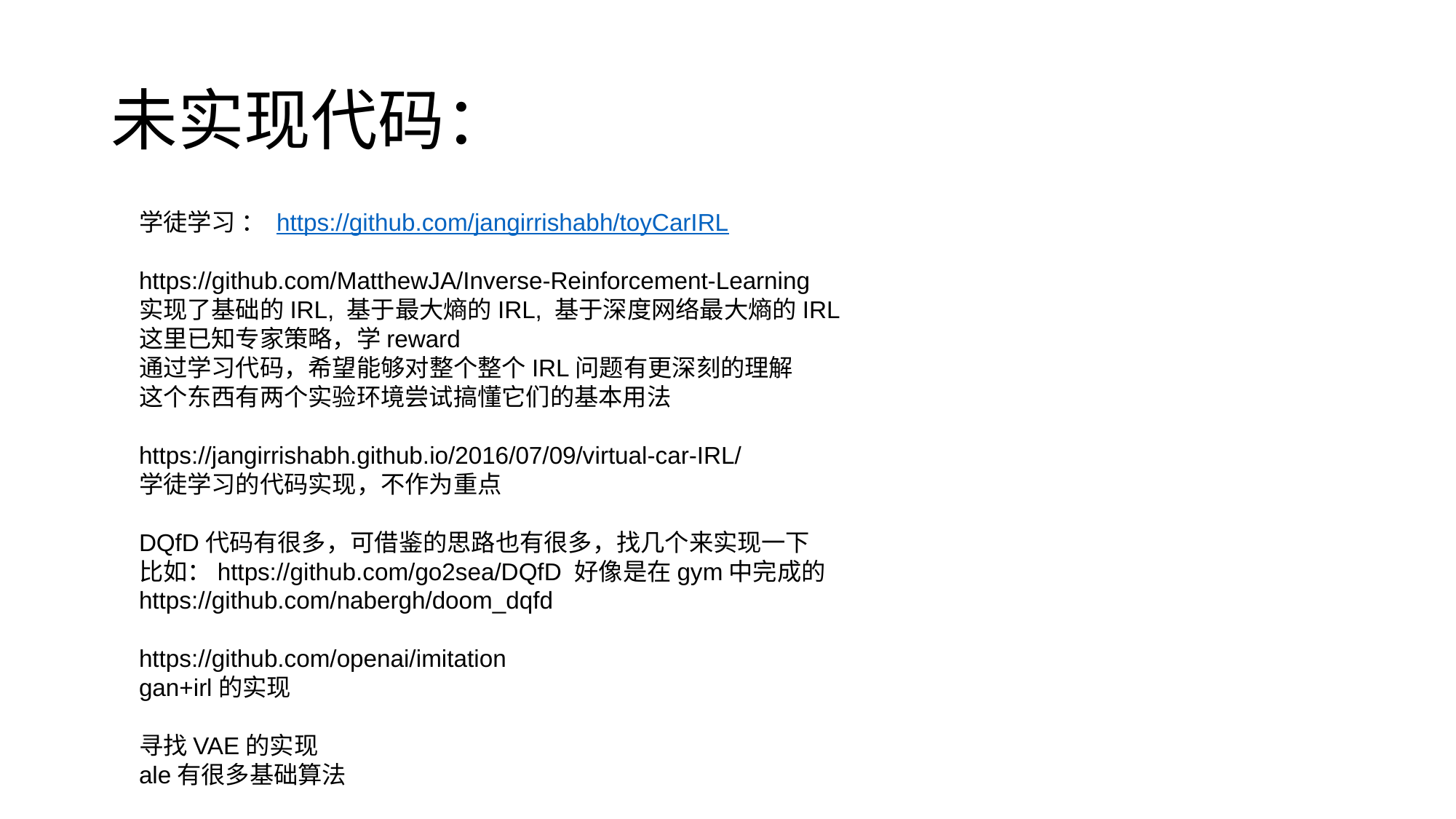

# 未实现代码：
学徒学习 ： https://github.com/jangirrishabh/toyCarIRL

https://github.com/MatthewJA/Inverse-Reinforcement-Learning
实现了基础的IRL, 基于最大熵的IRL, 基于深度网络最大熵的IRL
这里已知专家策略，学reward
通过学习代码，希望能够对整个整个IRL问题有更深刻的理解
这个东西有两个实验环境尝试搞懂它们的基本用法

https://jangirrishabh.github.io/2016/07/09/virtual-car-IRL/
学徒学习的代码实现，不作为重点

DQfD代码有很多，可借鉴的思路也有很多，找几个来实现一下
比如：https://github.com/go2sea/DQfD 好像是在gym中完成的
https://github.com/nabergh/doom_dqfd

https://github.com/openai/imitation
gan+irl的实现

寻找VAE的实现
ale有很多基础算法